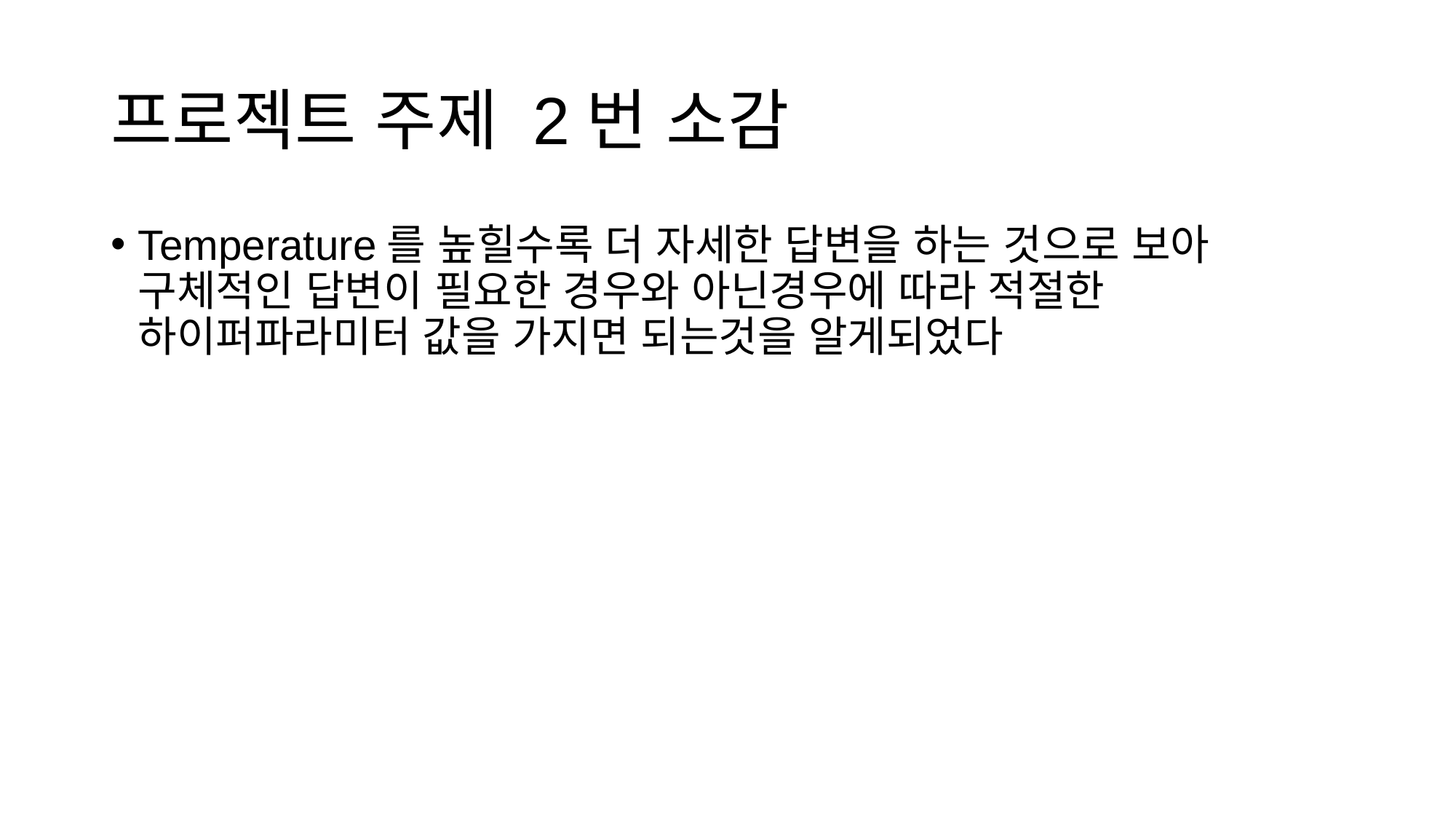

# 프로젝트 주제 2번 소감
Temperature를 높힐수록 더 자세한 답변을 하는 것으로 보아 구체적인 답변이 필요한 경우와 아닌경우에 따라 적절한 하이퍼파라미터 값을 가지면 되는것을 알게되었다